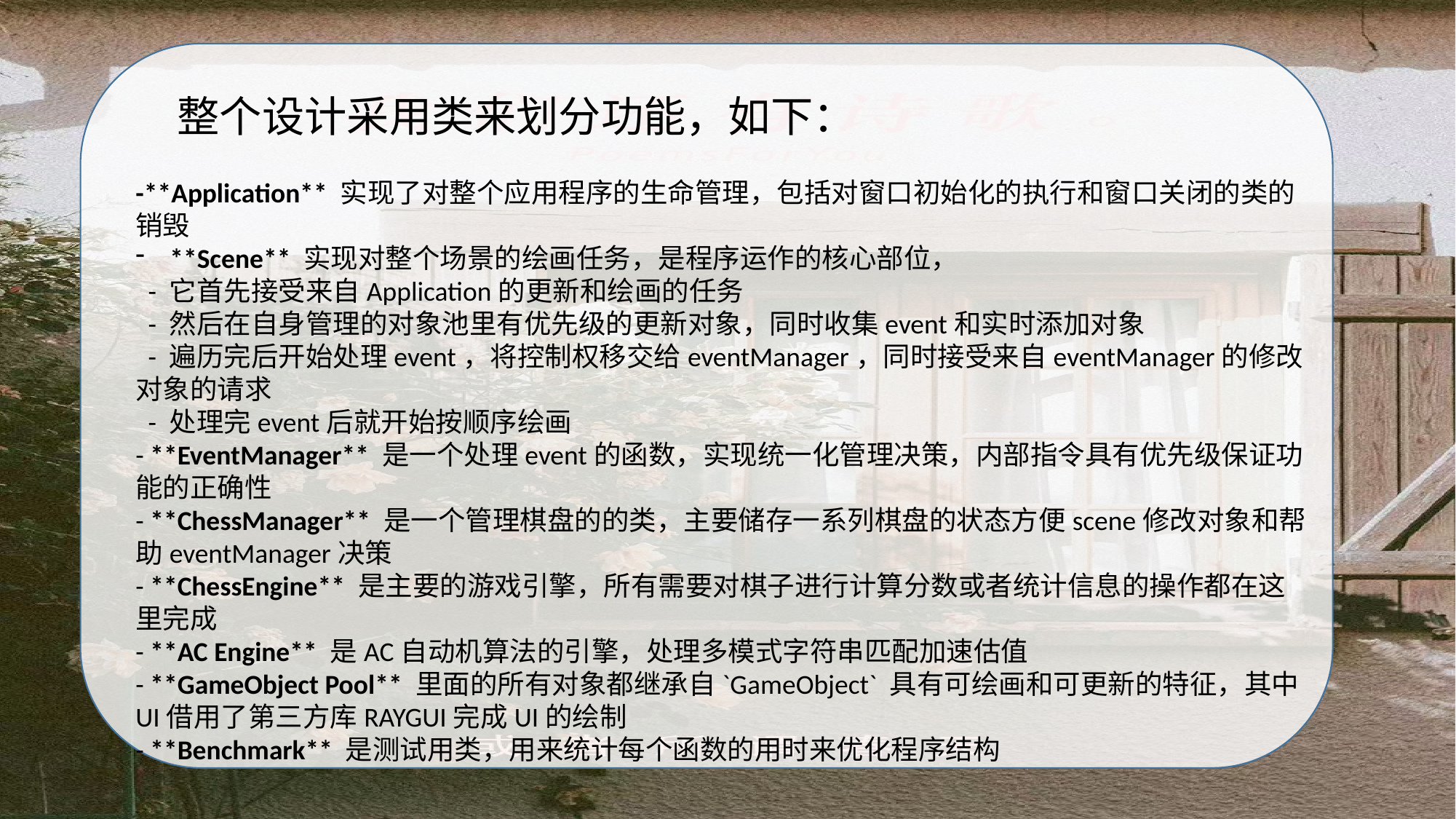

#
整个设计采用类来划分功能，如下：
-**Application** 实现了对整个应用程序的生命管理，包括对窗口初始化的执行和窗口关闭的类的销毁
**Scene** 实现对整个场景的绘画任务，是程序运作的核心部位，
  - 它首先接受来自Application的更新和绘画的任务
  - 然后在自身管理的对象池里有优先级的更新对象，同时收集event和实时添加对象
  - 遍历完后开始处理event，将控制权移交给eventManager，同时接受来自eventManager的修改对象的请求
  - 处理完event后就开始按顺序绘画
- **EventManager** 是一个处理event的函数，实现统一化管理决策，内部指令具有优先级保证功能的正确性
- **ChessManager** 是一个管理棋盘的的类，主要储存一系列棋盘的状态方便scene修改对象和帮助eventManager决策
- **ChessEngine** 是主要的游戏引擎，所有需要对棋子进行计算分数或者统计信息的操作都在这里完成
- **AC Engine** 是AC自动机算法的引擎，处理多模式字符串匹配加速估值
- **GameObject Pool** 里面的所有对象都继承自`GameObject` 具有可绘画和可更新的特征，其中UI借用了第三方库RAYGUI完成UI的绘制
- **Benchmark** 是测试用类，用来统计每个函数的用时来优化程序结构